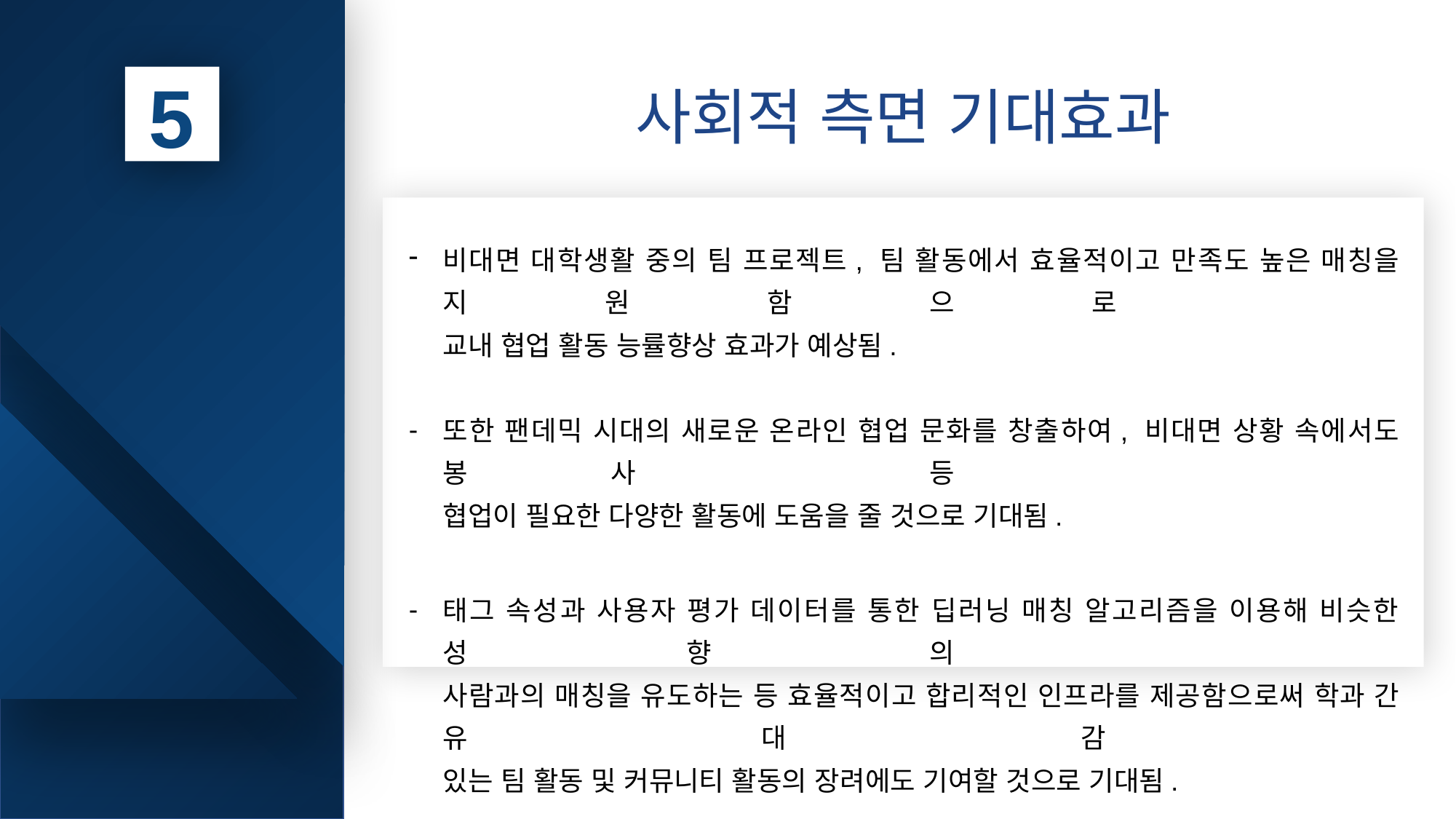

사회적 측면 기대효과
5
예상 결과물
& 기대효과

비대면 대학생활 중의 팀 프로젝트, 팀 활동에서 효율적이고 만족도 높은 매칭을 지원함으로
교내 협업 활동 능률향상 효과가 예상됨.

또한 팬데믹 시대의 새로운 온라인 협업 문화를 창출하여, 비대면 상황 속에서도 봉사 등
협업이 필요한 다양한 활동에 도움을 줄 것으로 기대됨.

태그 속성과 사용자 평가 데이터를 통한 딥러닝 매칭 알고리즘을 이용해 비슷한 성향의
사람과의 매칭을 유도하는 등 효율적이고 합리적인 인프라를 제공함으로써 학과 간 유대감
있는 팀 활동 및 커뮤니티 활동의 장려에도 기여할 것으로 기대됨.